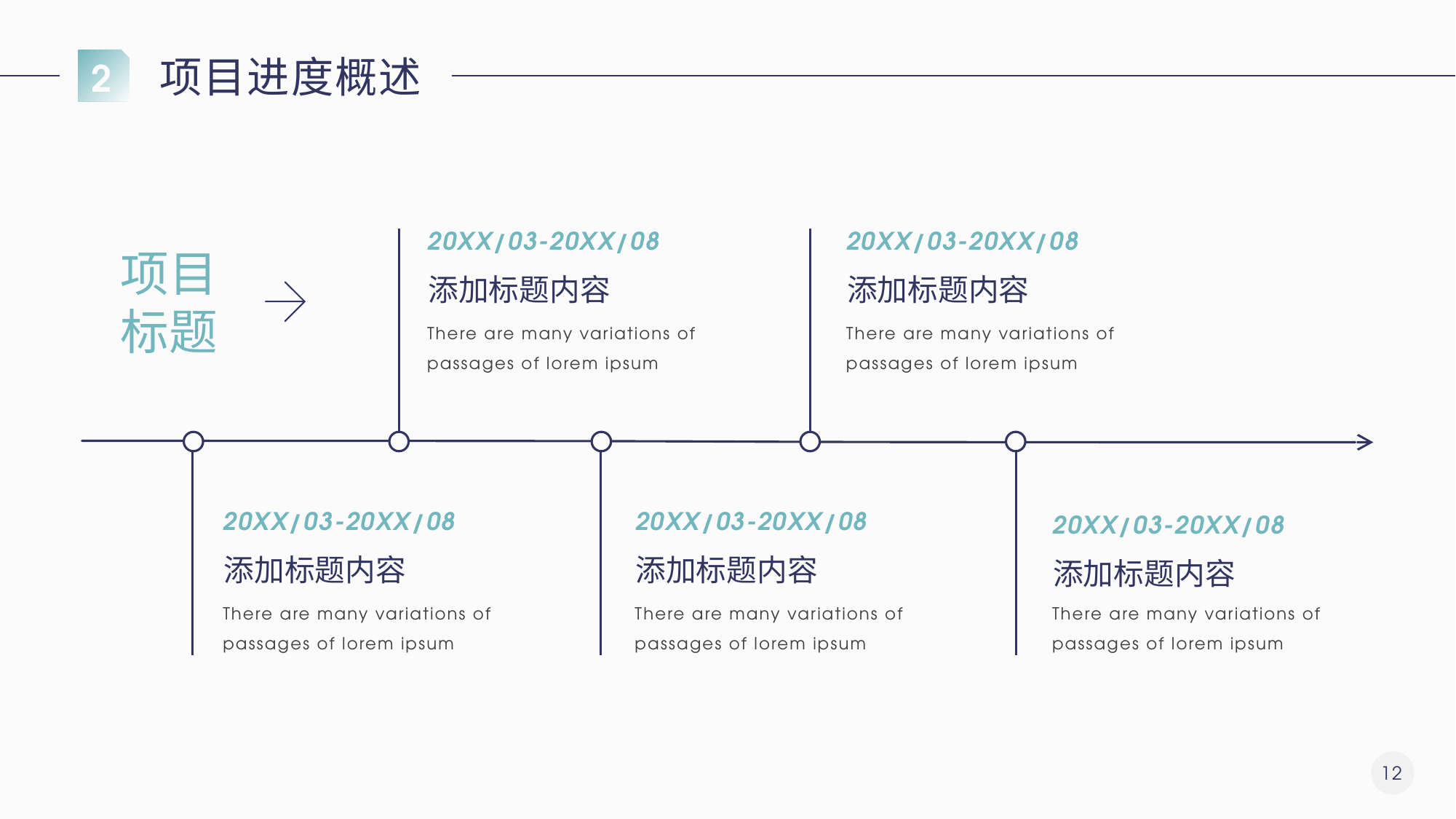

项目进度概述
2
20XX/03-20XX/08
20XX/03-20XX/08
项目
标题
添加标题内容
添加标题内容

There are many variations of passages of lorem ipsum
There are many variations of passages of lorem ipsum

20XX/03-20XX/08
20XX/03-20XX/08
20XX/03-20XX/08
添加标题内容
添加标题内容
添加标题内容
There are many variations of passages of lorem ipsum
There are many variations of passages of lorem ipsum
There are many variations of passages of lorem ipsum